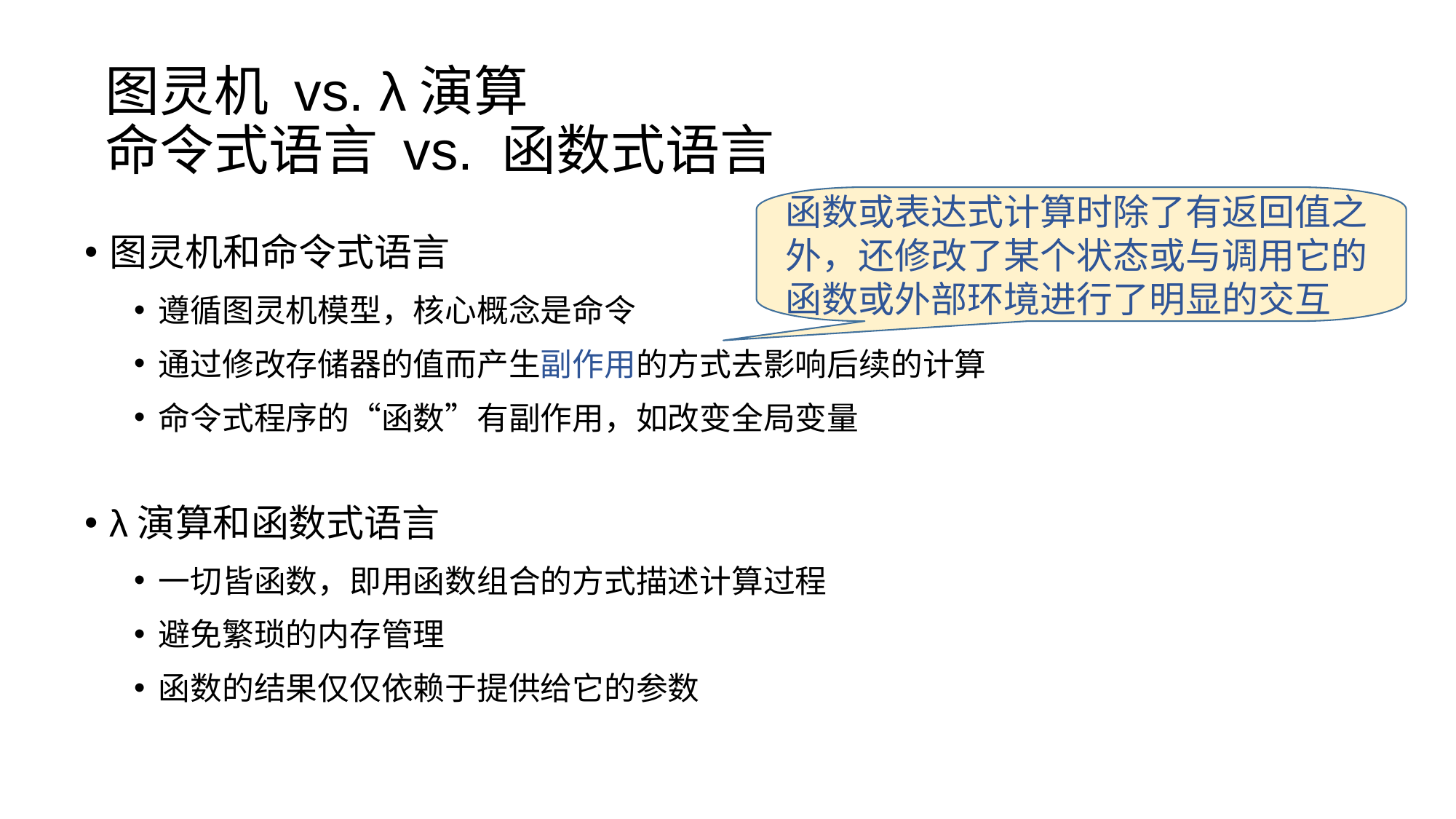

图灵机 vs. λ演算
命令式语言 vs. 函数式语言
函数或表达式计算时除了有返回值之外，还修改了某个状态或与调用它的函数或外部环境进行了明显的交互

图灵机和命令式语言
遵循图灵机模型，核心概念是命令
通过修改存储器的值而产生副作用的方式去影响后续的计算
命令式程序的“函数”有副作用，如改变全局变量

λ演算和函数式语言
一切皆函数，即用函数组合的方式描述计算过程
避免繁琐的内存管理
函数的结果仅仅依赖于提供给它的参数